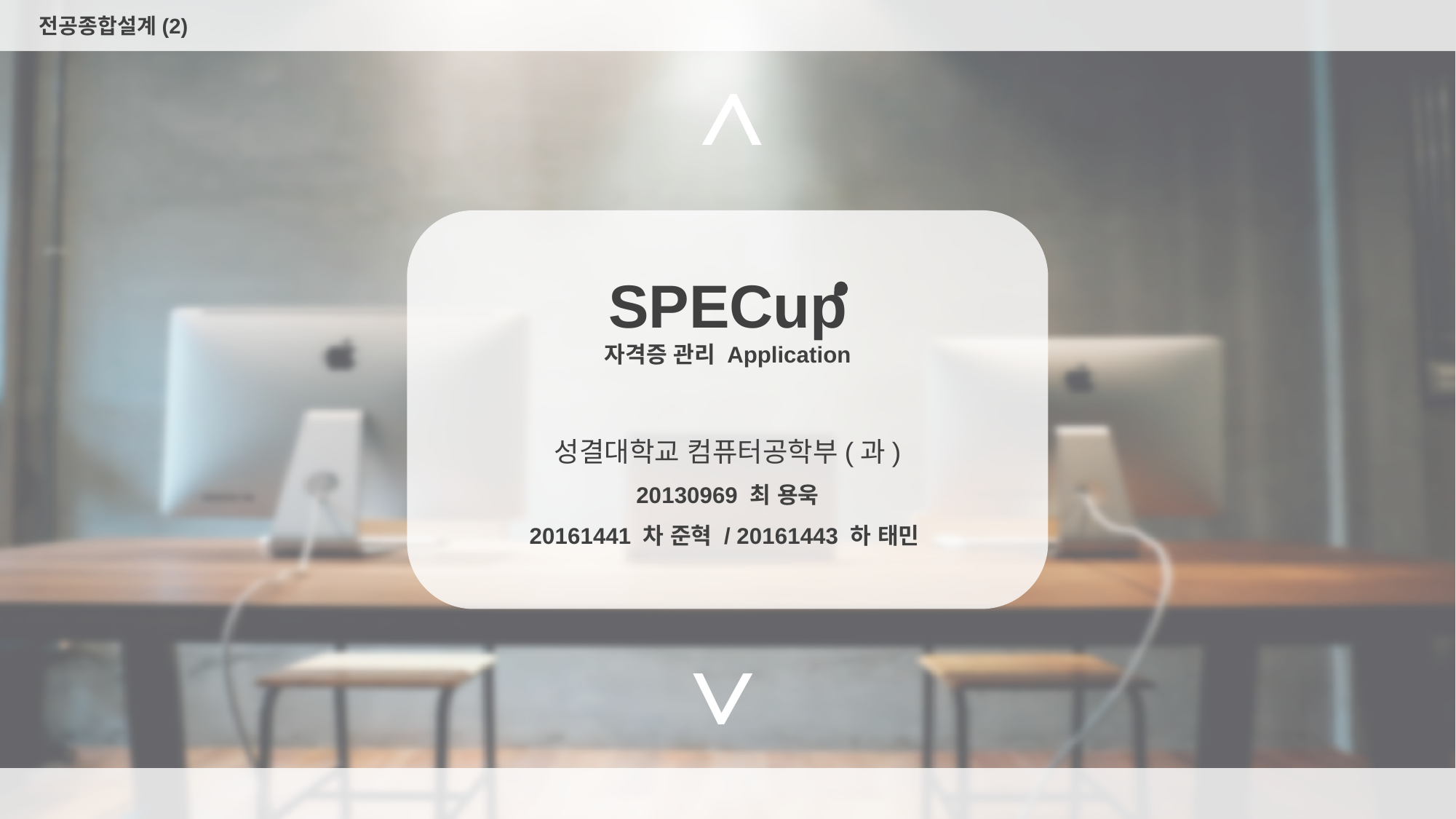

전공종합설계(2)
>

SPECup
자격증 관리 Application

성결대학교 컴퓨터공학부(과)
20130969 최 용욱
20161441 차 준혁 / 20161443 하 태민

>